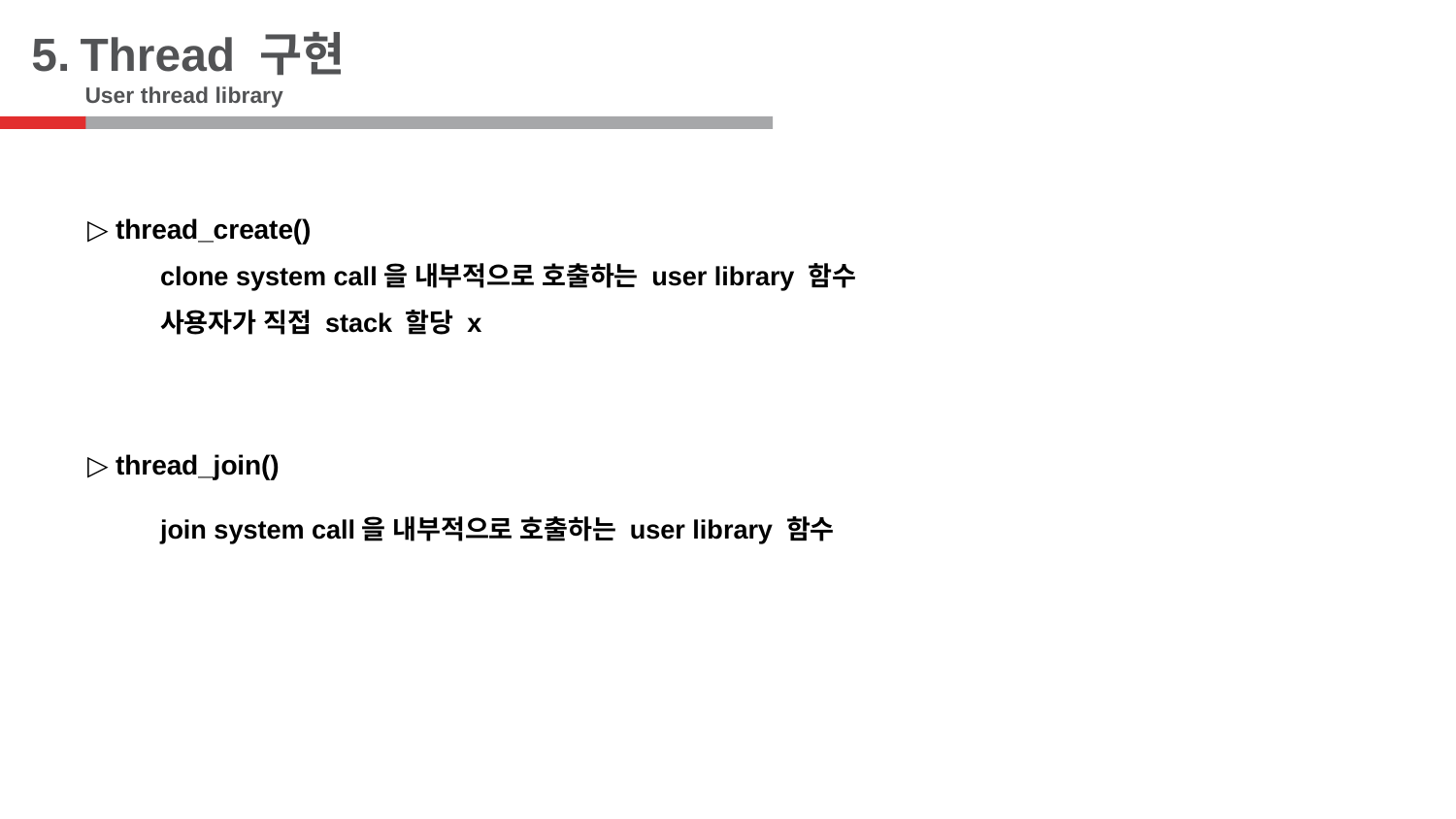

5.
Thread 구현
User thread library

▷ thread_create()
clone system call을 내부적으로 호출하는 user library 함수
사용자가 직접 stack 할당 x

▷ thread_join()

join system call을 내부적으로 호출하는 user library 함수